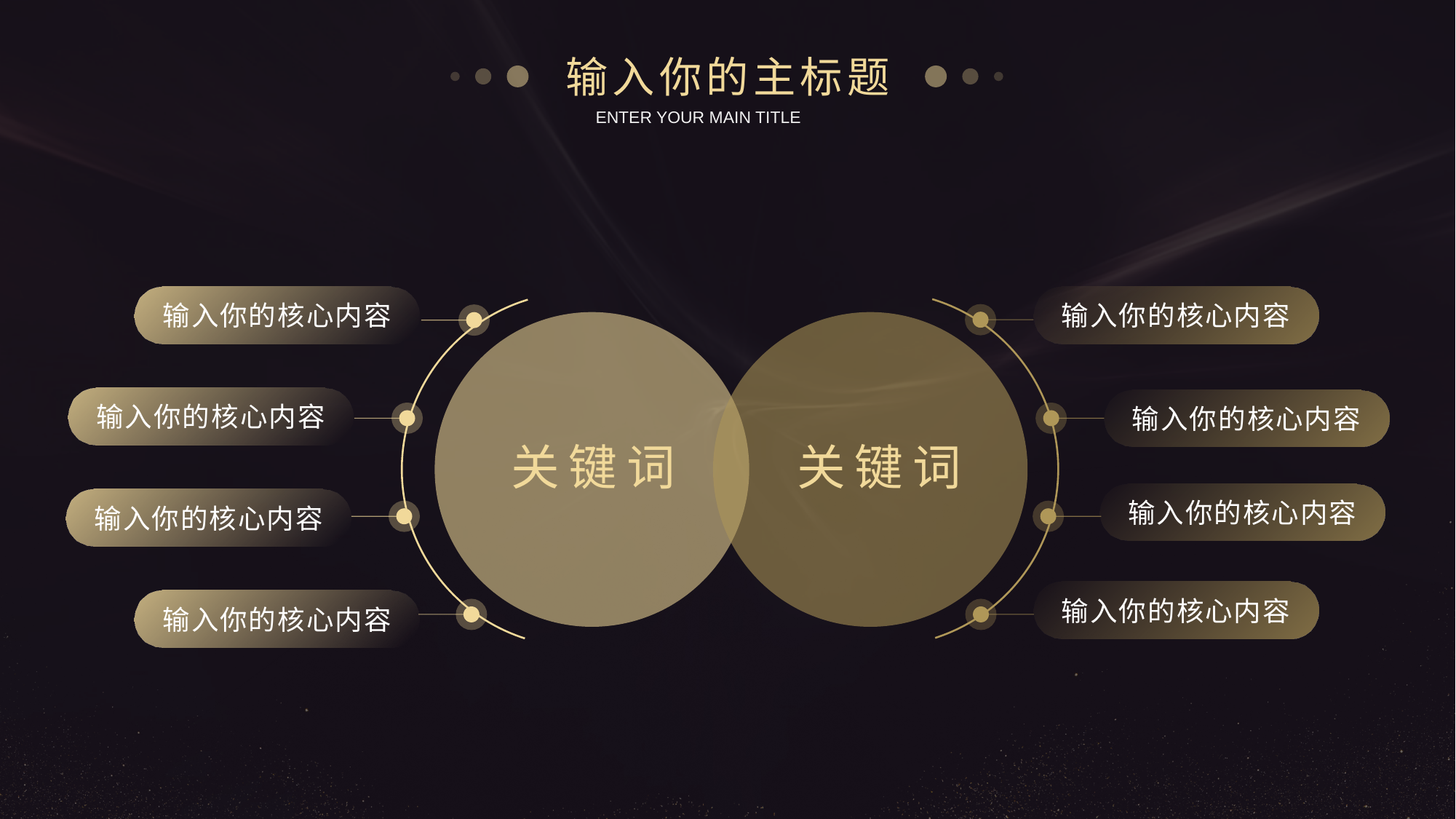

输入你的主标题

ENTER YOUR MAIN TITLE
输入你的核心内容
输入你的核心内容

输入你的核心内容
输入你的核心内容

关键词
关键词
输入你的核心内容
输入你的核心内容

输入你的核心内容
输入你的核心内容